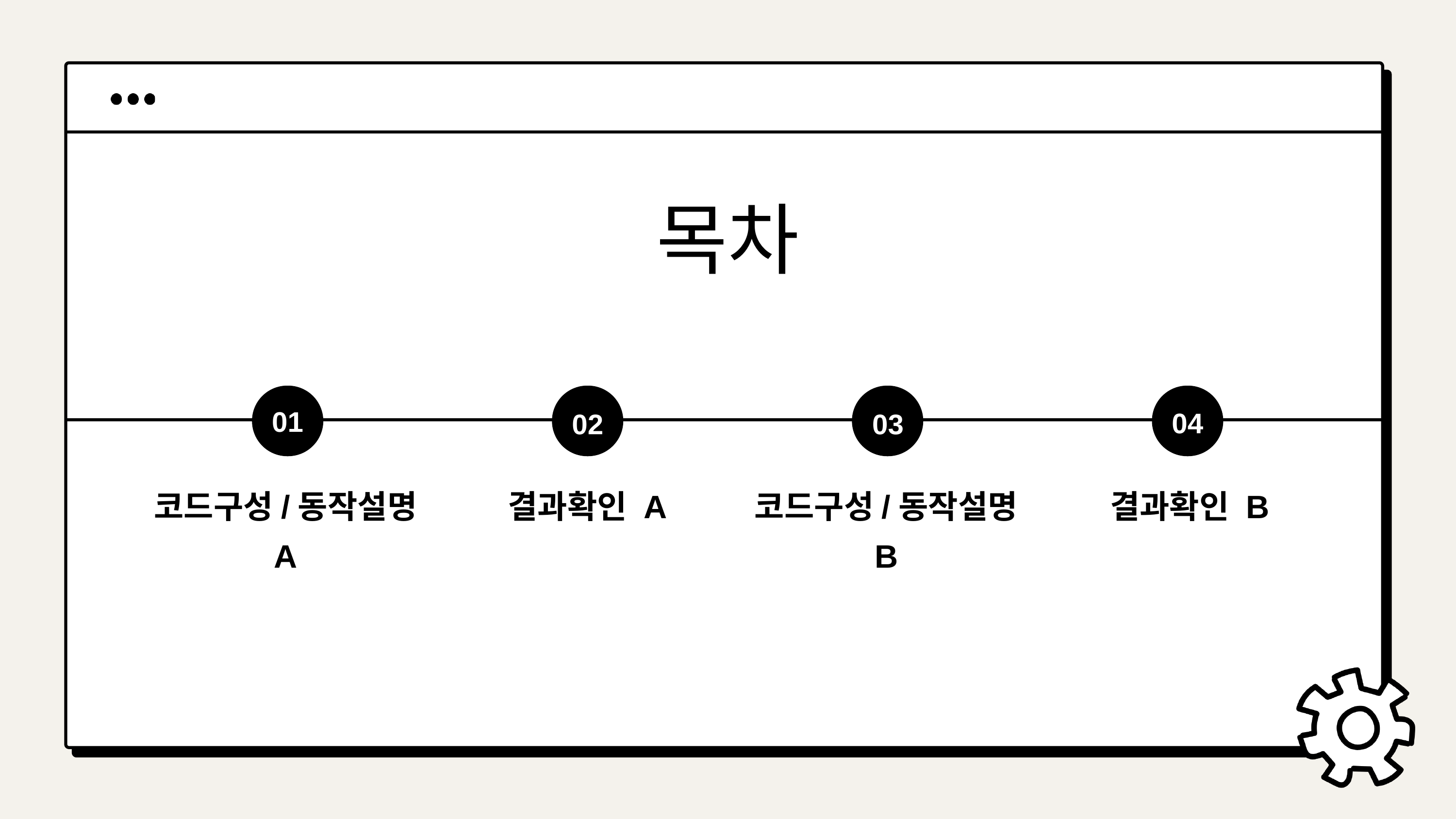

목차

01
04
02
03

코드구성/동작설명 A
결과확인 A
코드구성/동작설명 B
결과확인 B